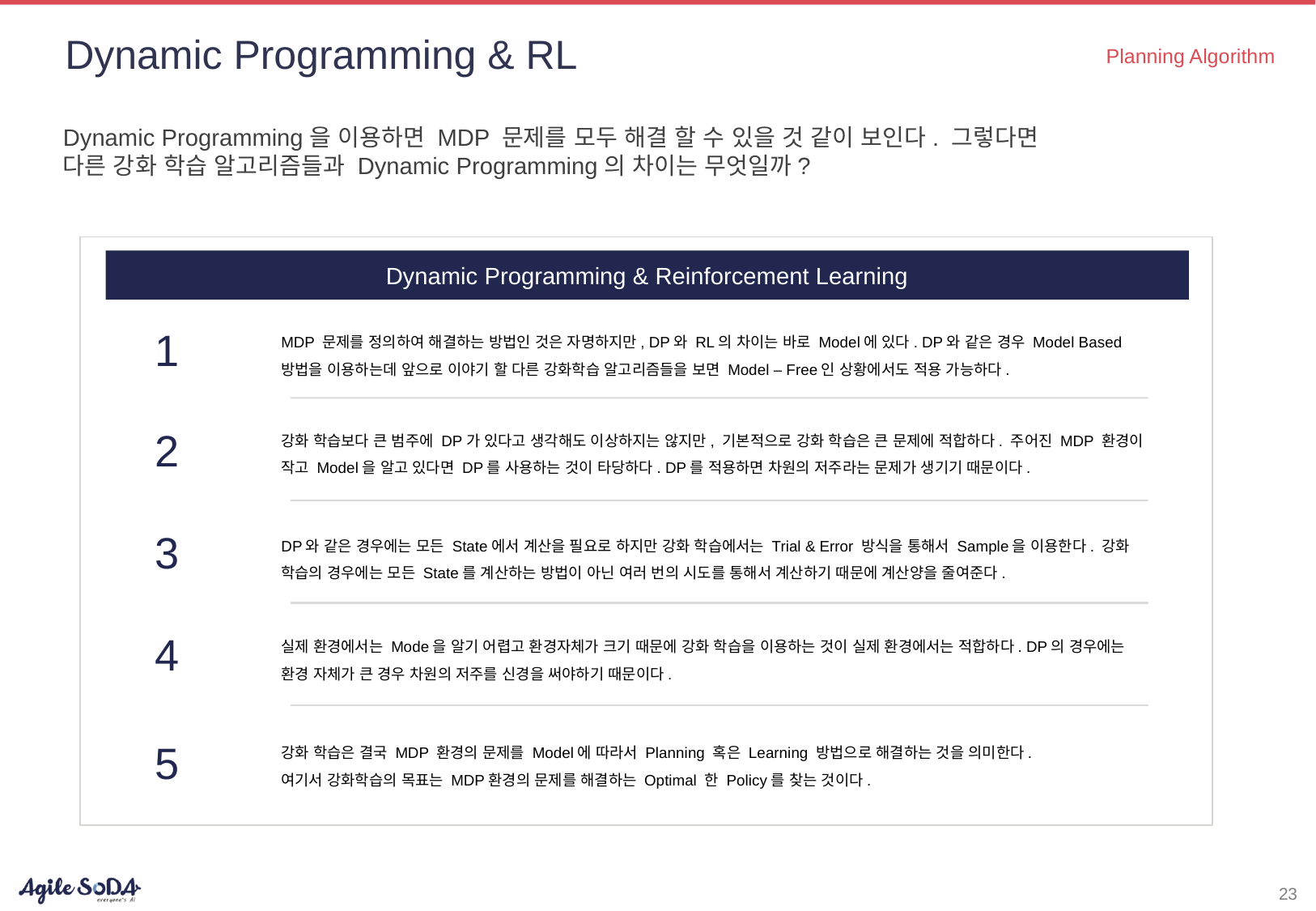

# Dynamic Programming & RL
Planning Algorithm
Dynamic Programming을 이용하면 MDP 문제를 모두 해결 할 수 있을 것 같이 보인다. 그렇다면 다른 강화 학습 알고리즘들과 Dynamic Programming의 차이는 무엇일까?

Dynamic Programming & Reinforcement Learning
MDP 문제를 정의하여 해결하는 방법인 것은 자명하지만, DP와 RL의 차이는 바로 Model에 있다. DP와 같은 경우 Model Based 방법을 이용하는데 앞으로 이야기 할 다른 강화학습 알고리즘들을 보면 Model – Free인 상황에서도 적용 가능하다.
1
강화 학습보다 큰 범주에 DP가 있다고 생각해도 이상하지는 않지만, 기본적으로 강화 학습은 큰 문제에 적합하다. 주어진 MDP 환경이 작고 Model을 알고 있다면 DP를 사용하는 것이 타당하다. DP를 적용하면 차원의 저주라는 문제가 생기기 때문이다.
2
DP와 같은 경우에는 모든 State에서 계산을 필요로 하지만 강화 학습에서는 Trial & Error 방식을 통해서 Sample을 이용한다. 강화 학습의 경우에는 모든 State를 계산하는 방법이 아닌 여러 번의 시도를 통해서 계산하기 때문에 계산양을 줄여준다.
3
실제 환경에서는 Mode을 알기 어렵고 환경자체가 크기 때문에 강화 학습을 이용하는 것이 실제 환경에서는 적합하다. DP의 경우에는 환경 자체가 큰 경우 차원의 저주를 신경을 써야하기 때문이다.
4
강화 학습은 결국 MDP 환경의 문제를 Model에 따라서 Planning 혹은 Learning 방법으로 해결하는 것을 의미한다.
여기서 강화학습의 목표는 MDP환경의 문제를 해결하는 Optimal 한 Policy를 찾는 것이다.
5